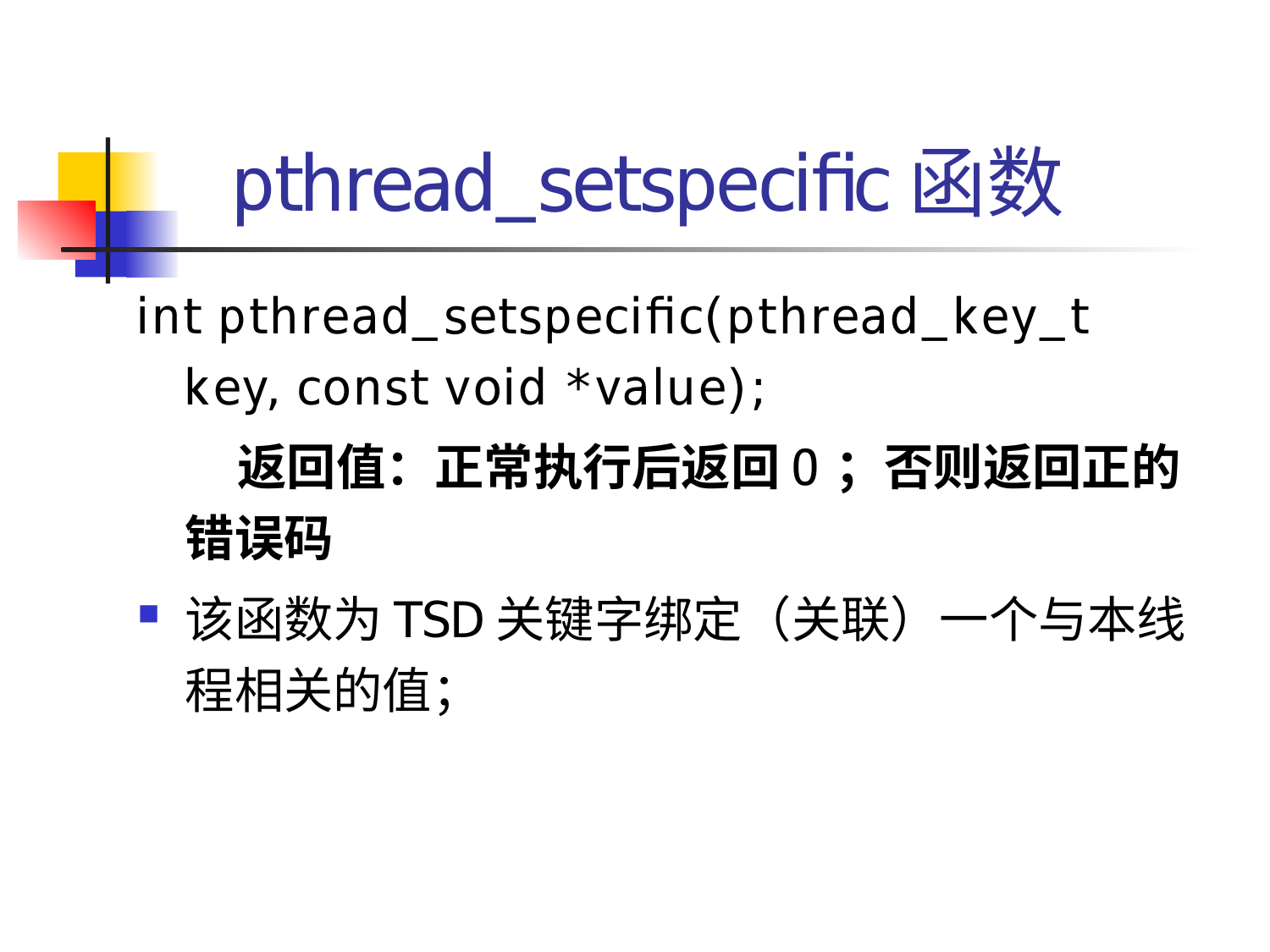

# pthread_setspecific函数
int pthread_setspecific(pthread_key_t key, const void *value);
        返回值：正常执行后返回0；否则返回正的错误码
该函数为TSD关键字绑定（关联）一个与本线程相关的值；